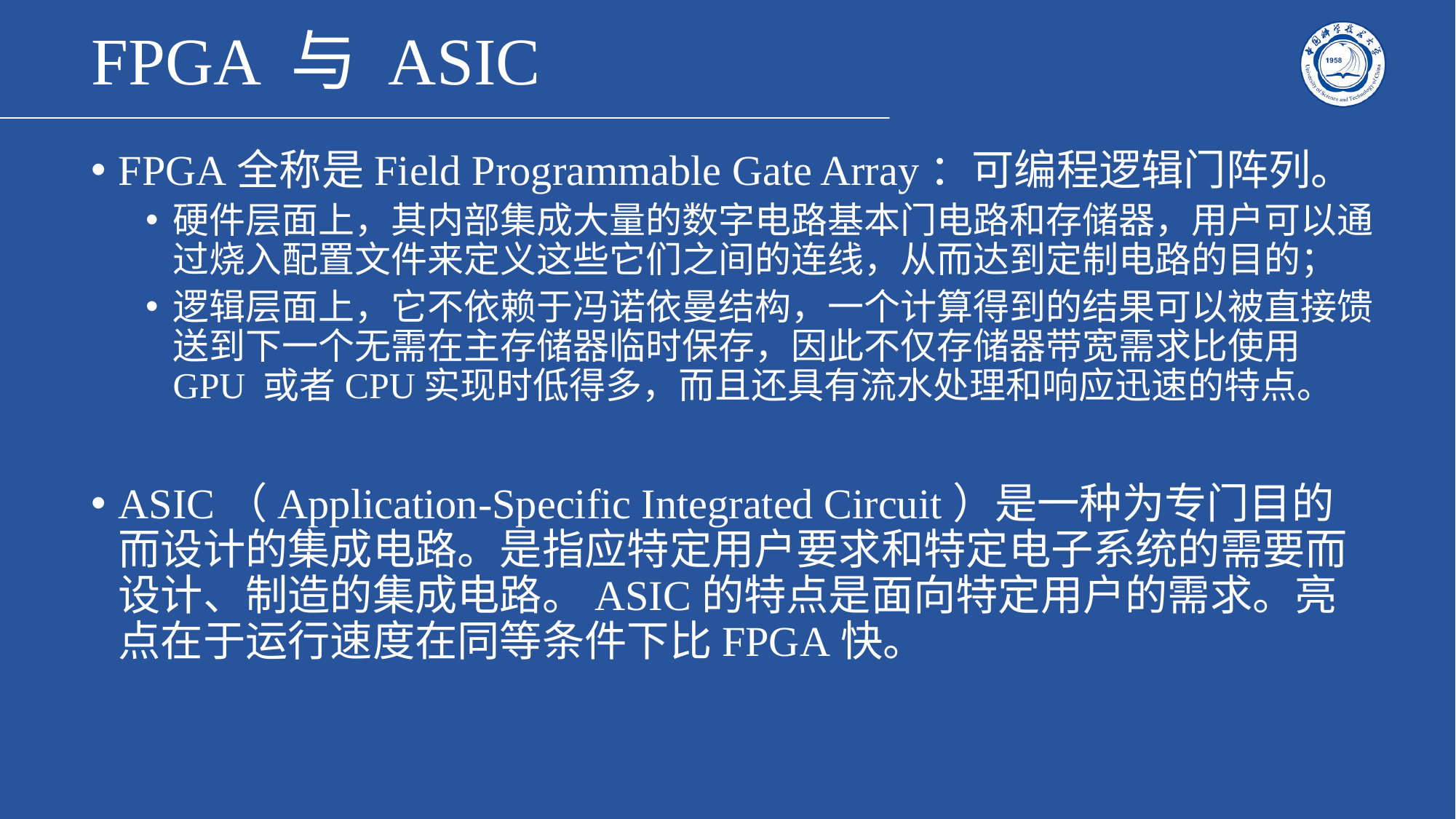

# FPGA 与 ASIC
20
FPGA全称是Field Programmable Gate Array：可编程逻辑门阵列。
硬件层面上，其内部集成大量的数字电路基本门电路和存储器，用户可以通过烧入配置文件来定义这些它们之间的连线，从而达到定制电路的目的；
逻辑层面上，它不依赖于冯诺依曼结构，一个计算得到的结果可以被直接馈送到下一个无需在主存储器临时保存，因此不仅存储器带宽需求比使用GPU 或者CPU实现时低得多，而且还具有流水处理和响应迅速的特点。

ASIC（Application-Specific Integrated Circuit）是一种为专门目的而设计的集成电路。是指应特定用户要求和特定电子系统的需要而设计、制造的集成电路。ASIC的特点是面向特定用户的需求。亮点在于运行速度在同等条件下比FPGA快。